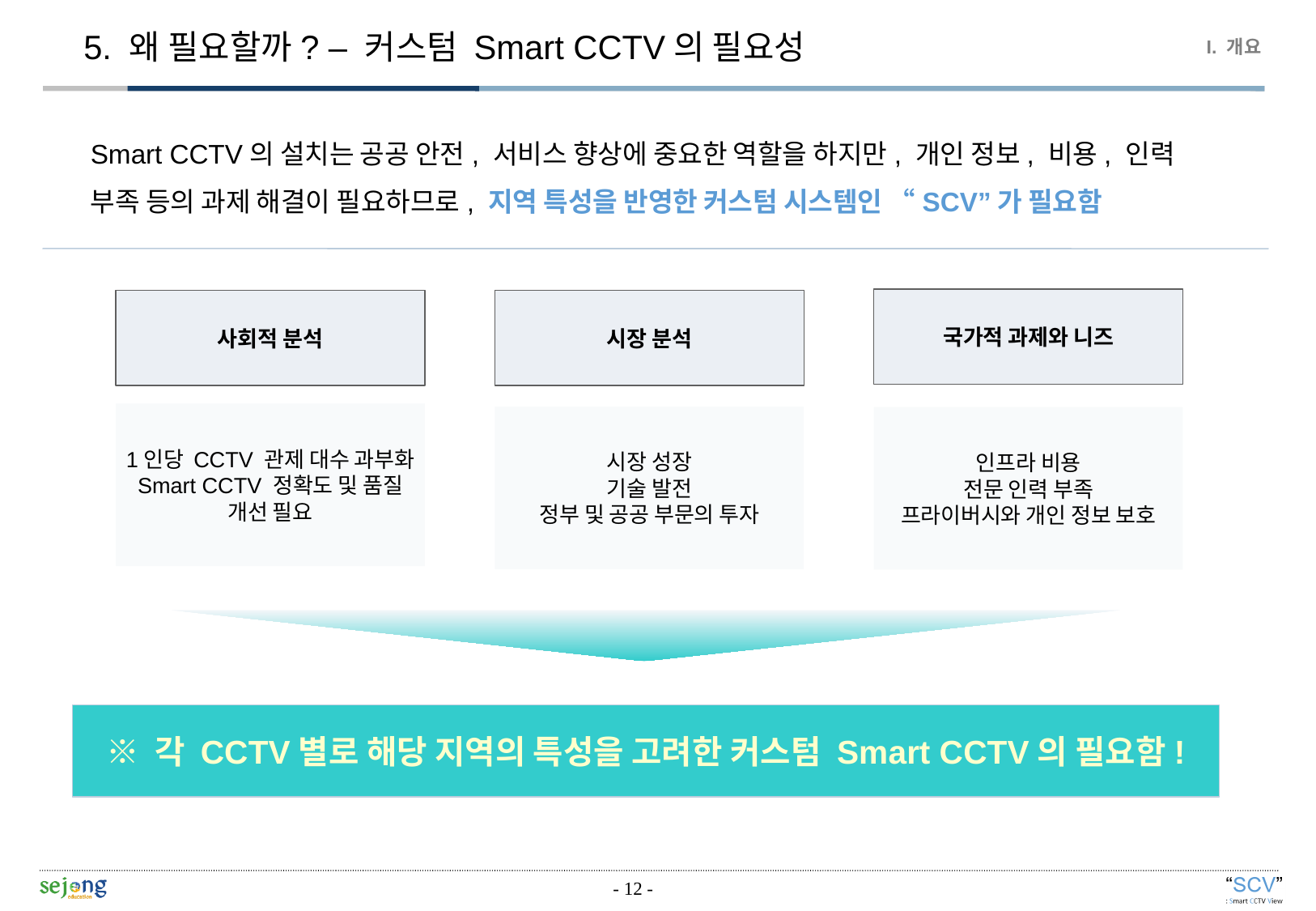

5. 왜 필요할까? – 커스텀 Smart CCTV의 필요성
I. 개요
Smart CCTV의 설치는 공공 안전, 서비스 향상에 중요한 역할을 하지만, 개인 정보, 비용, 인력 부족 등의 과제 해결이 필요하므로, 지역 특성을 반영한 커스텀 시스템인 “SCV”가 필요함

국가적 과제와 니즈
사회적 분석
시장 분석
1인당 CCTV 관제 대수 과부화
Smart CCTV 정확도 및 품질 개선 필요
시장 성장
기술 발전
정부 및 공공 부문의 투자

인프라 비용
전문 인력 부족
프라이버시와 개인 정보 보호

※ 각 CCTV별로 해당 지역의 특성을 고려한 커스텀 Smart CCTV의 필요함!